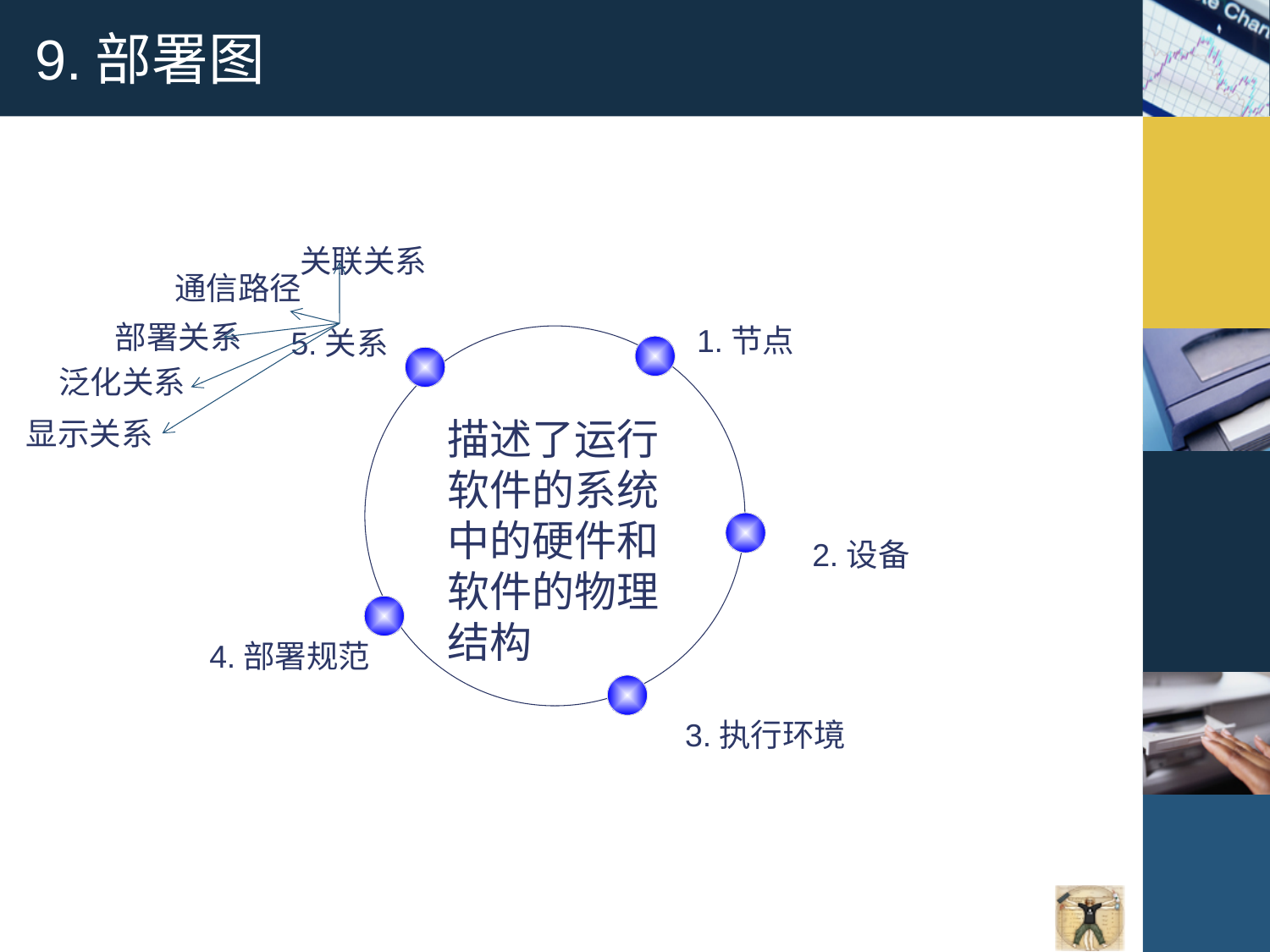

# 9.部署图
关联关系
通信路径
部署关系
1.节点
5.关系

泛化关系
描述了运行软件的系统中的硬件和软件的物理结构
显示关系

2.设备

4.部署规范

3.执行环境